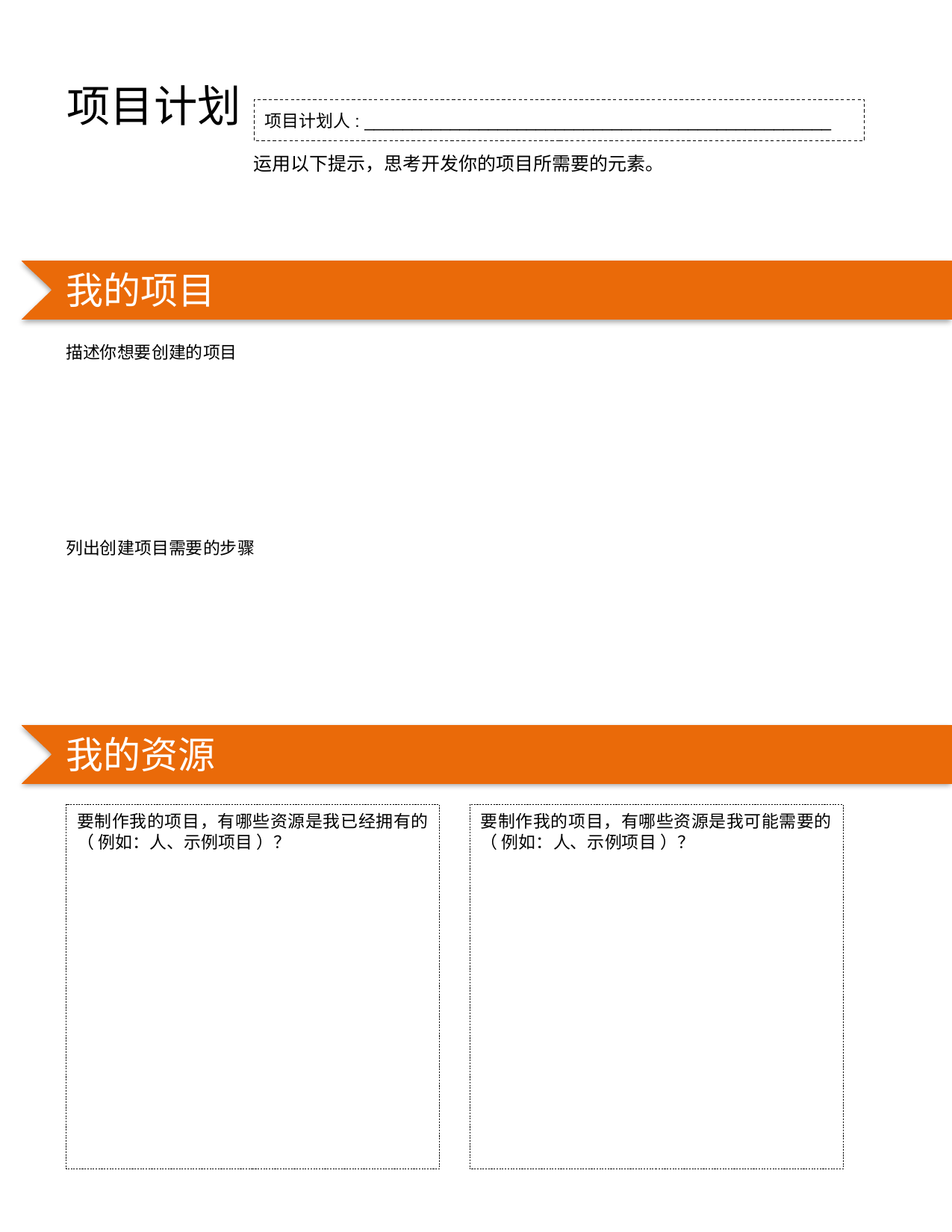

项目计划
项目计划人: _________________________________________________
运用以下提示，思考开发你的项目所需要的元素。

我的项目
描述你想要创建的项目
列出创建项目需要的步骤

我的资源

要制作我的项目，有哪些资源是我已经拥有的（ 例如：人、示例项目 ）？
要制作我的项目，有哪些资源是我可能需要的（ 例如：人、示例项目 ）？